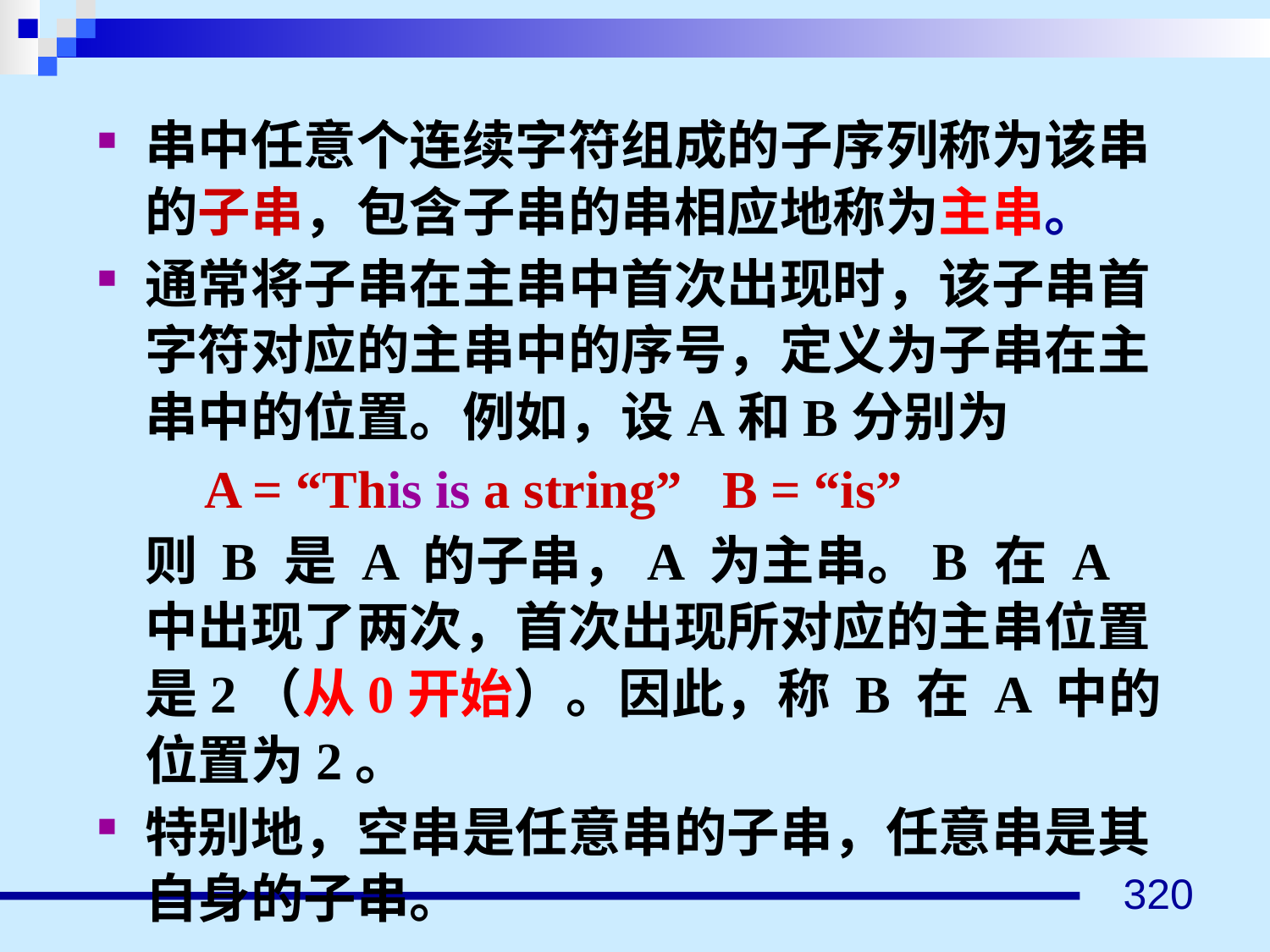

串中任意个连续字符组成的子序列称为该串的子串，包含子串的串相应地称为主串。
通常将子串在主串中首次出现时，该子串首字符对应的主串中的序号，定义为子串在主串中的位置。例如，设A和B分别为
        A = “This is a string”   B = “is”
	则 B 是 A 的子串，A 为主串。B 在 A 中出现了两次，首次出现所对应的主串位置是2（从0开始）。因此，称 B 在 A 中的位置为2。
特别地，空串是任意串的子串，任意串是其自身的子串。
320